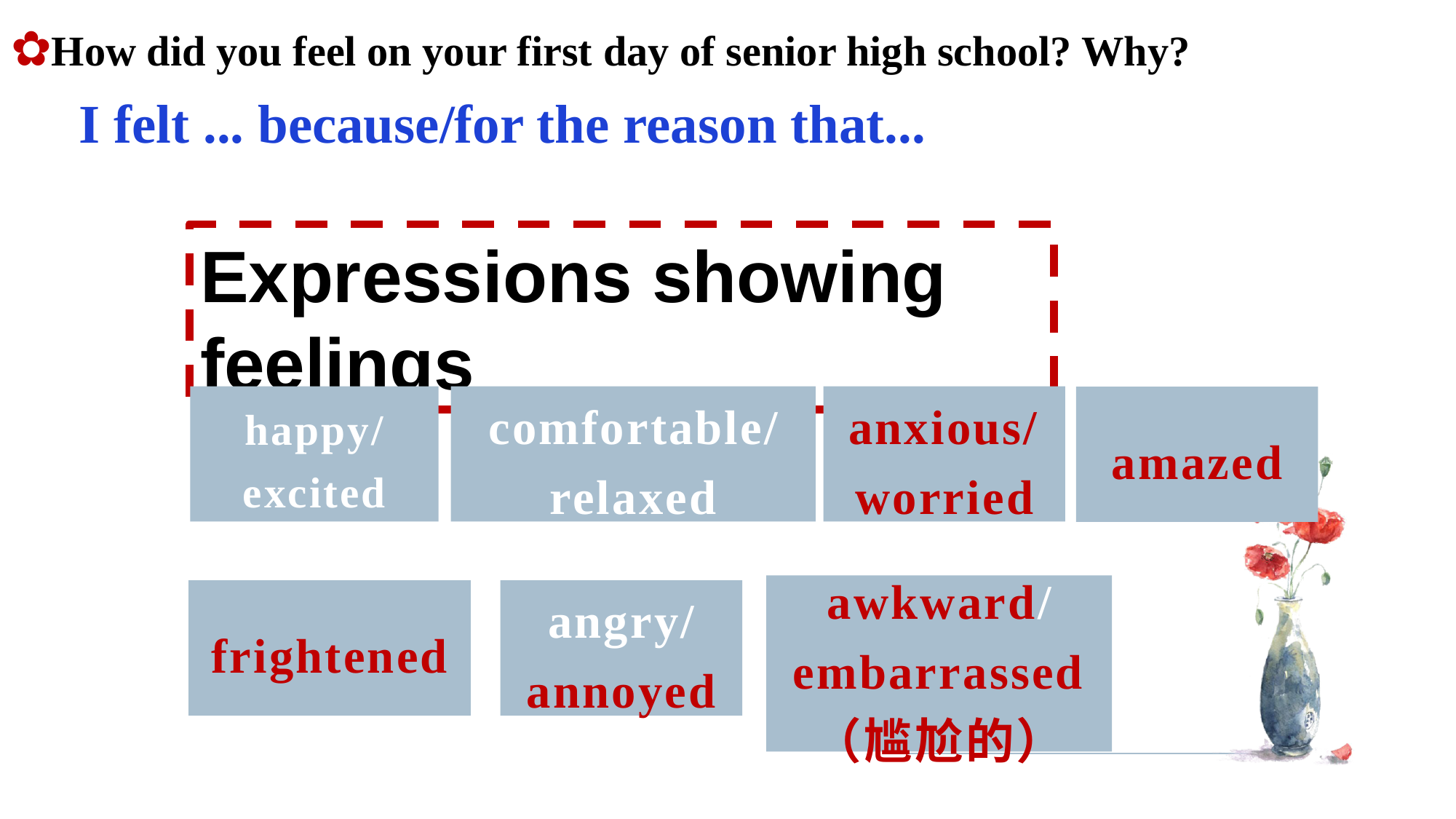

✿How did you feel on your first day of senior high school? Why?
     I felt ... because/for the reason that...

Expressions showing feelings
happy/
excited
comfortable/
relaxed
anxious/worried
amazed
awkward/
embarrassed （尴尬的）
frightened
angry/
annoyed